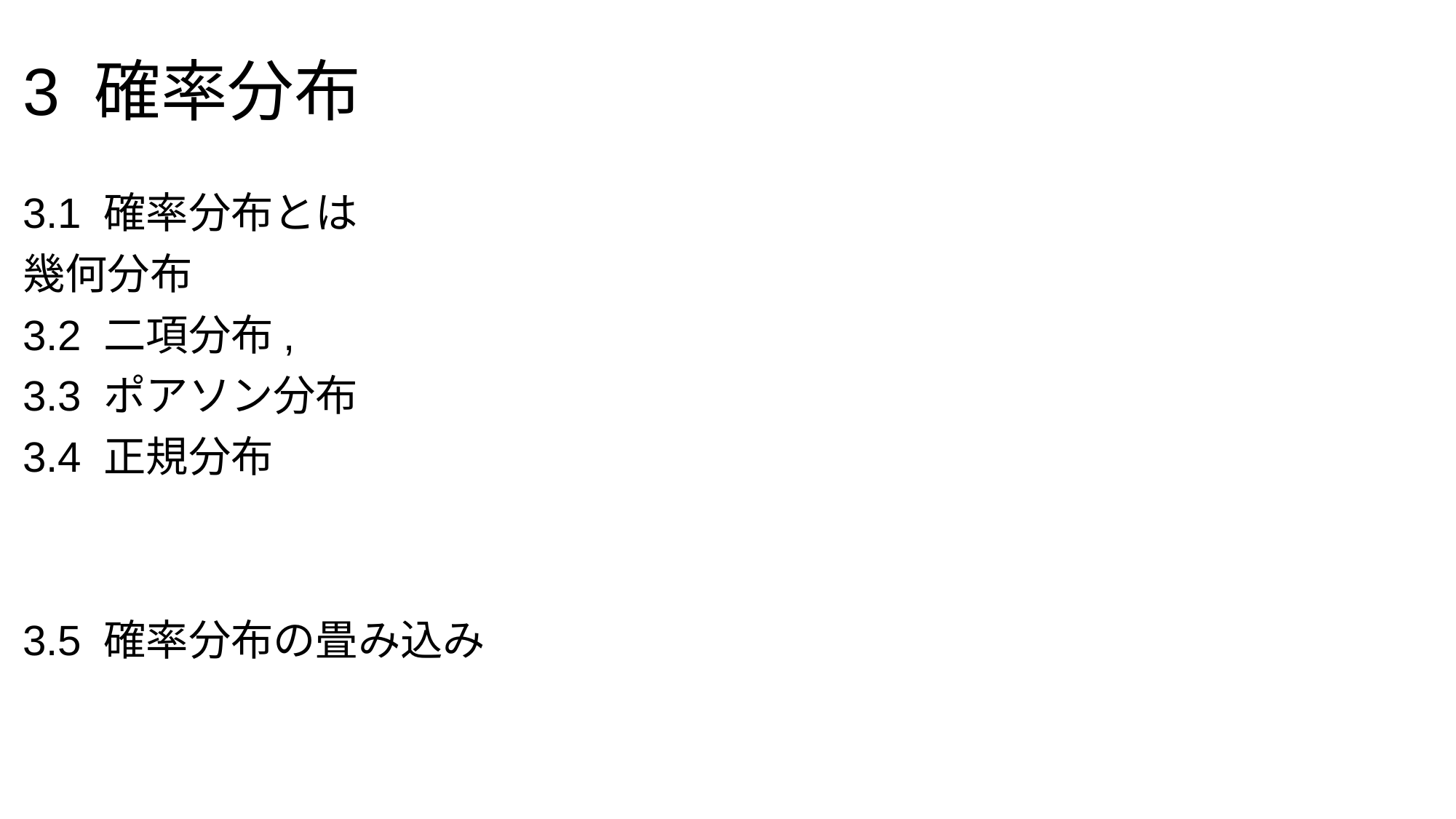

# 3 確率分布
3.1 確率分布とは
幾何分布
3.2 二項分布,
3.3 ポアソン分布
3.4 正規分布

3.5 確率分布の畳み込み